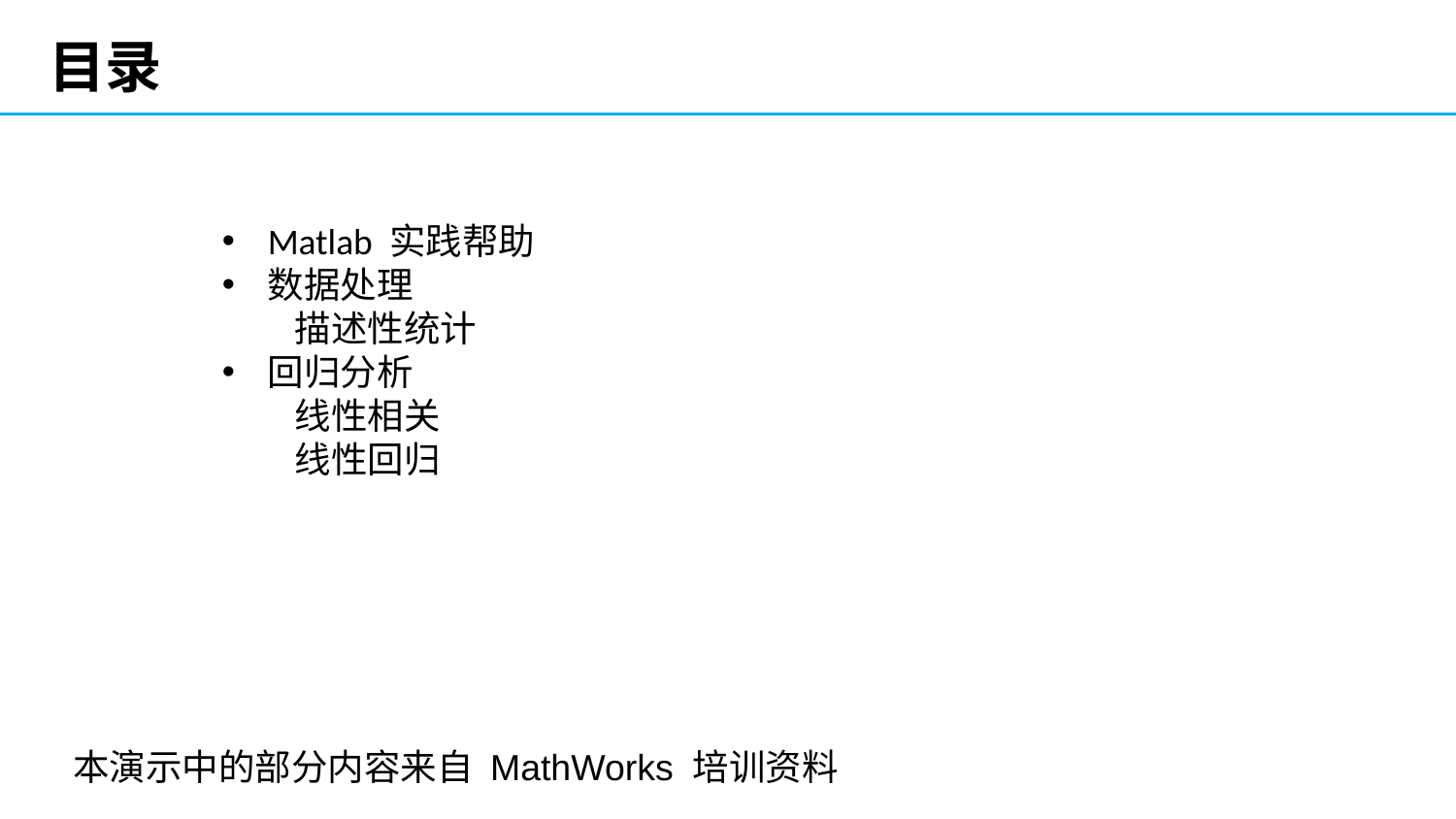

# 目录
Matlab 实践帮助
数据处理
描述性统计
回归分析
线性相关
线性回归
本演示中的部分内容来自 MathWorks 培训资料